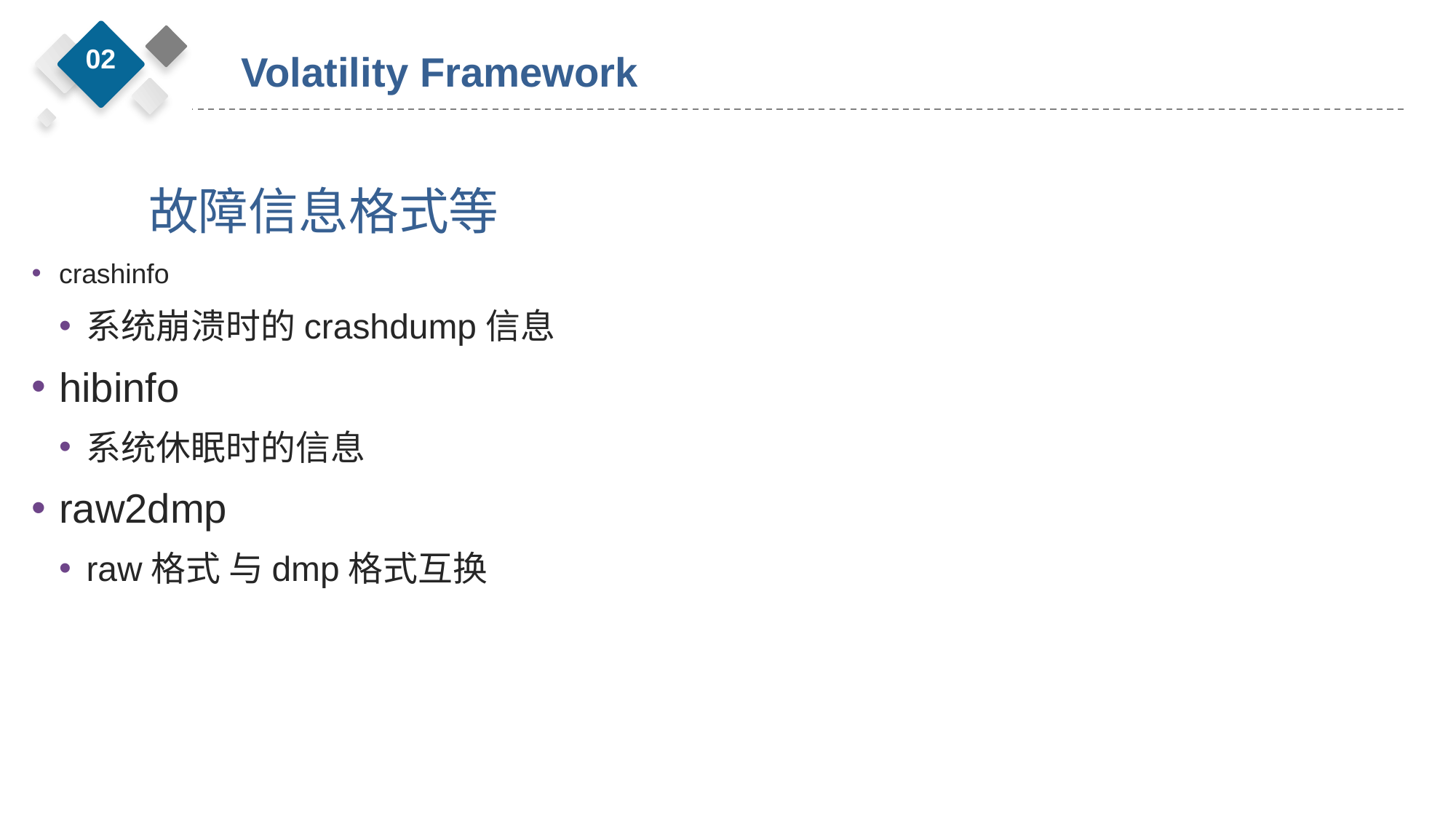

02

Volatility Framework
故障信息格式等
crashinfo
系统崩溃时的crashdump信息
hibinfo
系统休眠时的信息
raw2dmp
raw格式 与dmp格式互换